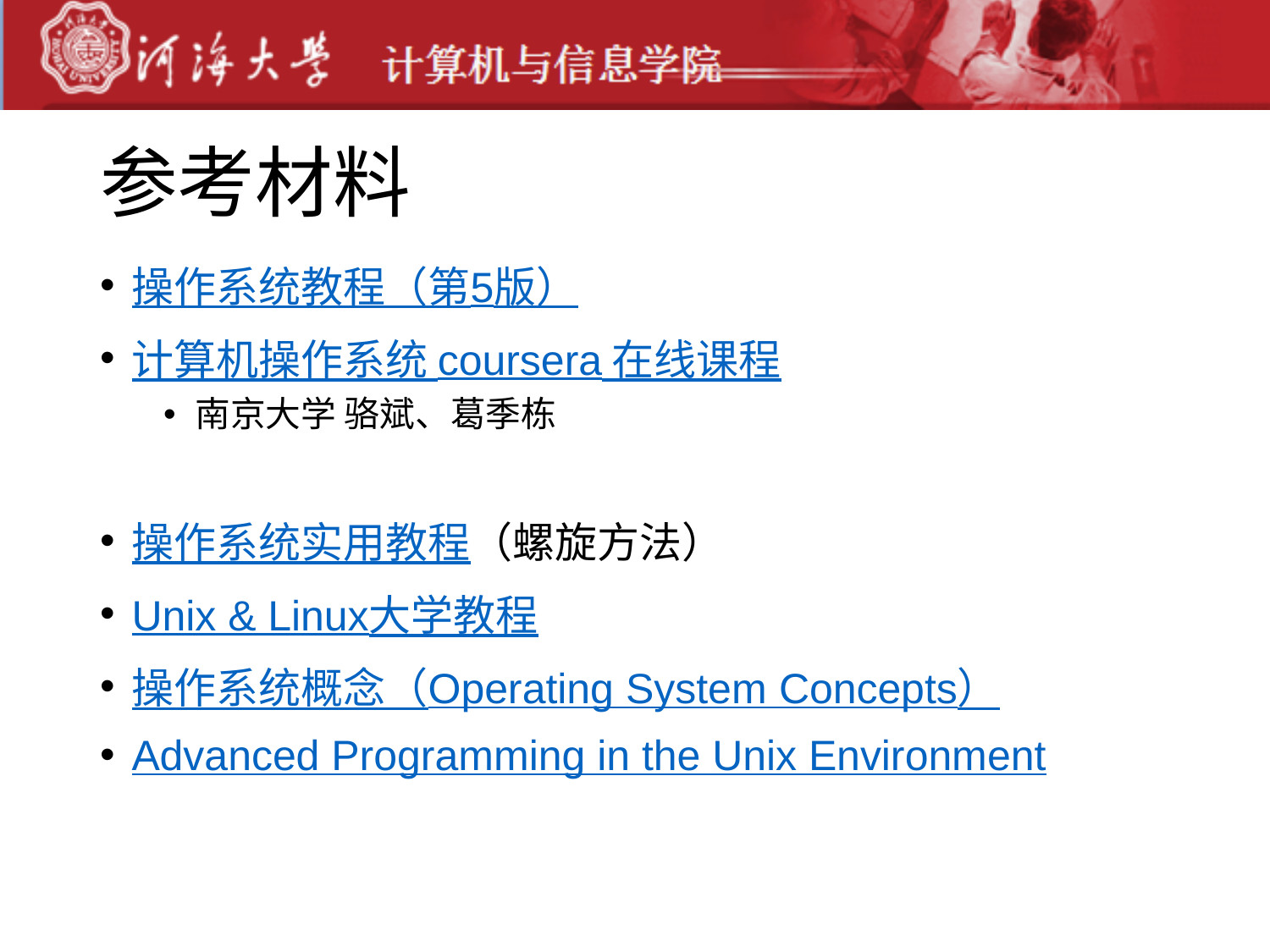

# 参考材料
操作系统教程（第5版）
计算机操作系统 coursera 在线课程
南京大学 骆斌、葛季栋

操作系统实用教程（螺旋方法）
Unix & Linux大学教程
操作系统概念（Operating System Concepts）
Advanced Programming in the Unix Environment